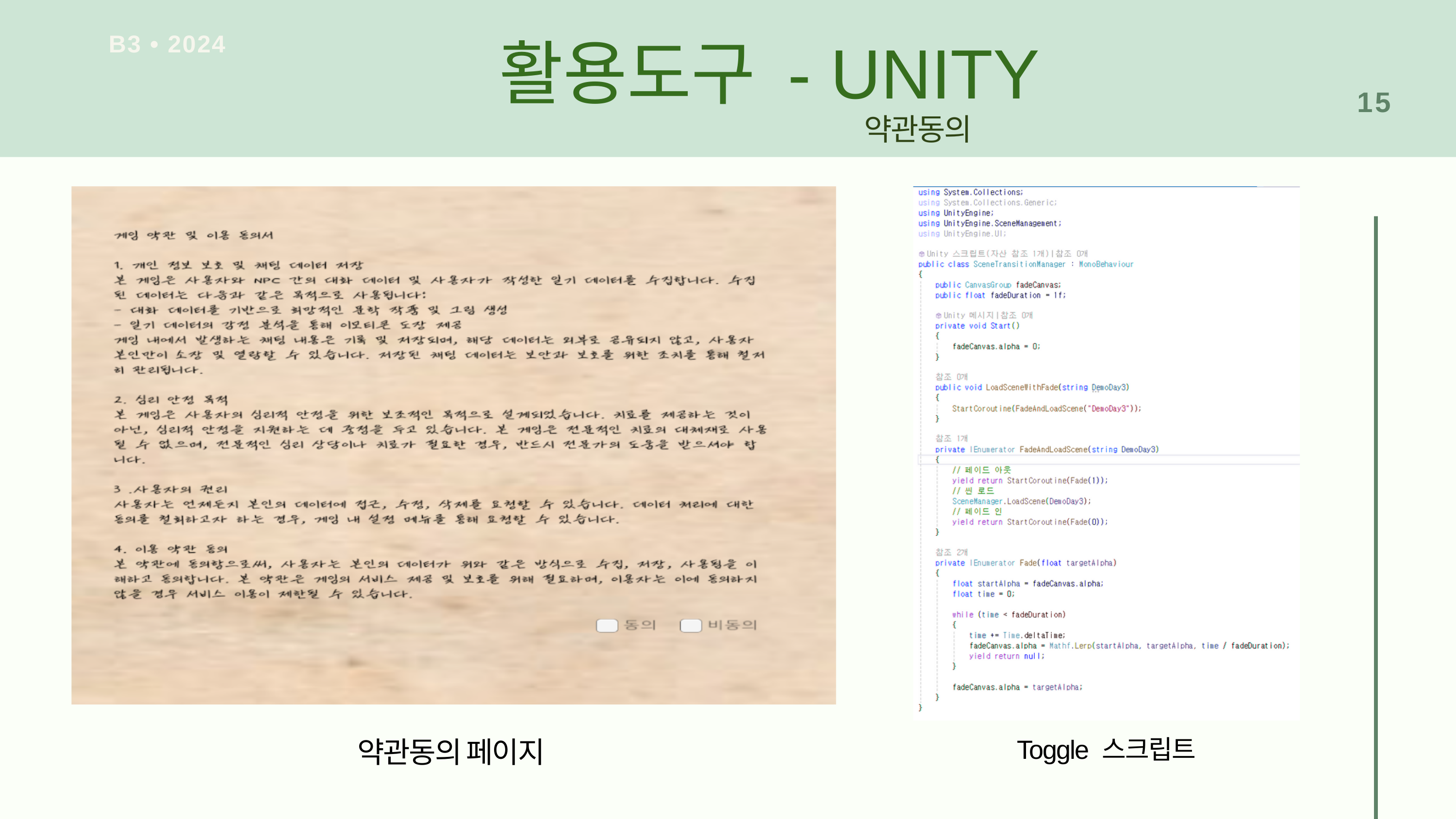

활용도구 - UNITY
B3 • 2024
15

약관동의

약관동의 페이지

Toggle 스크립트